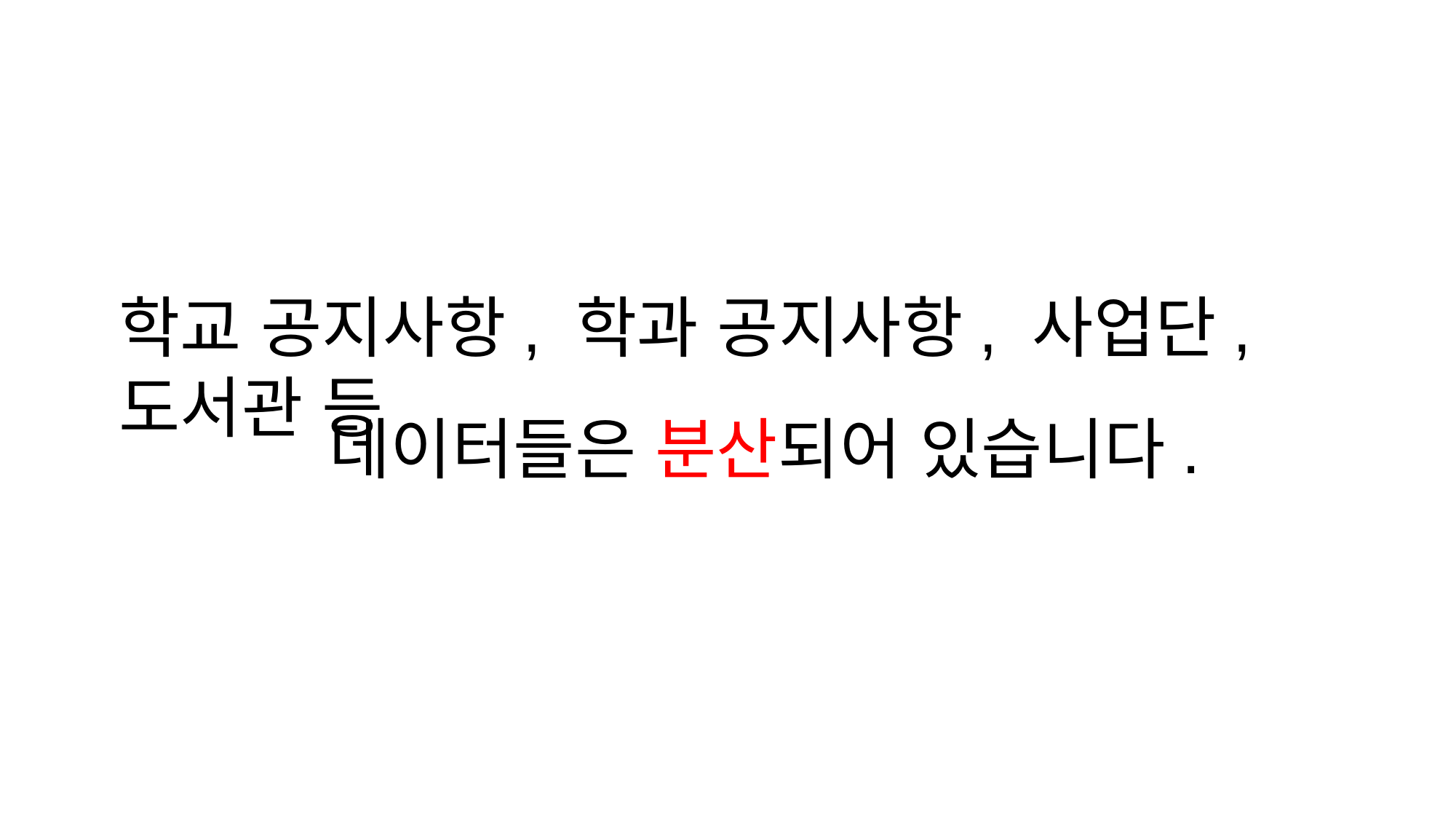

학교 공지사항, 학과 공지사항, 사업단, 도서관 등
데이터들은 분산되어 있습니다.